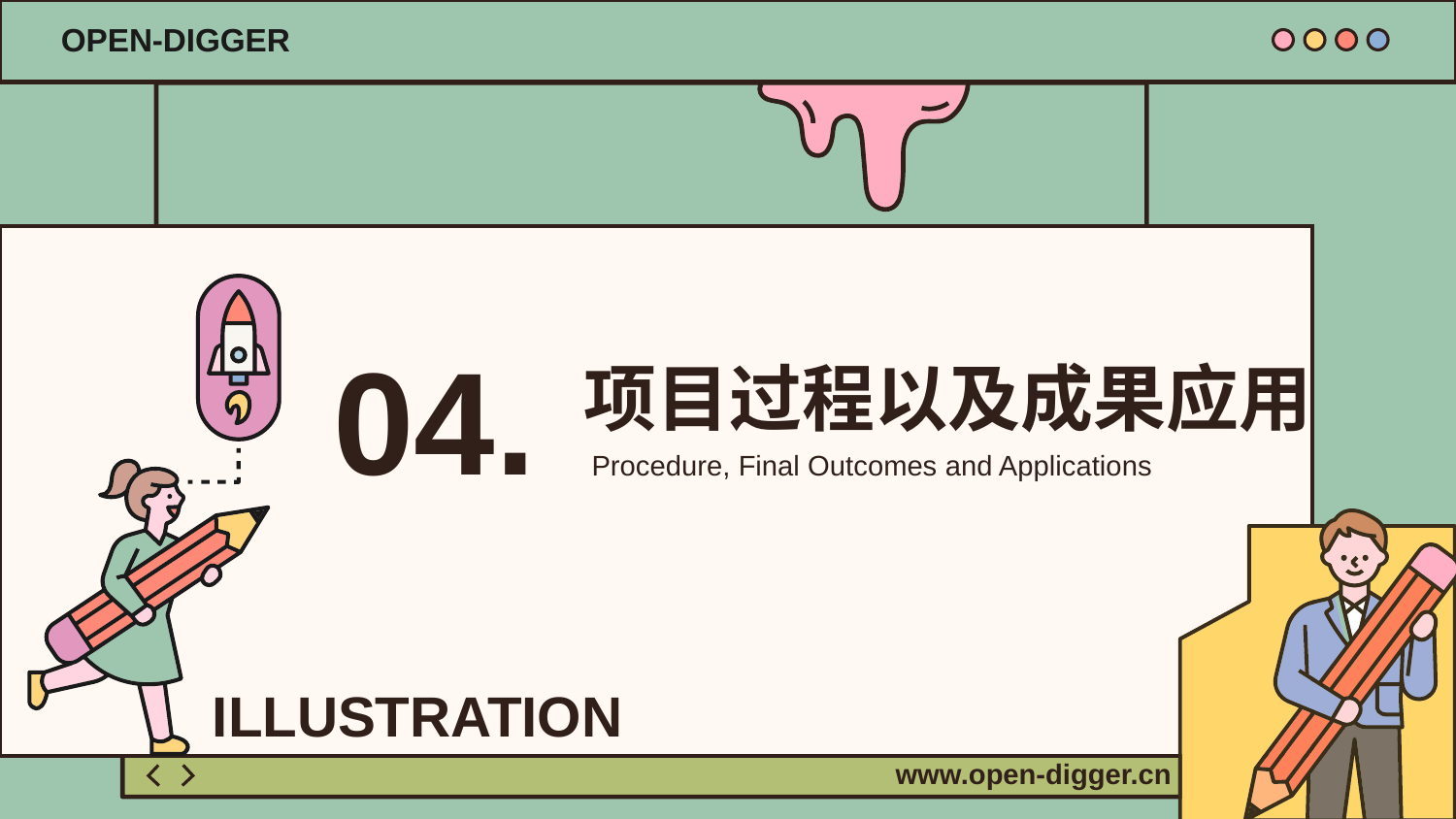

OPEN-DIGGER

04.
项目过程以及成果应用
Procedure, Final Outcomes and Applications
ILLUSTRATION
www.open-digger.cn